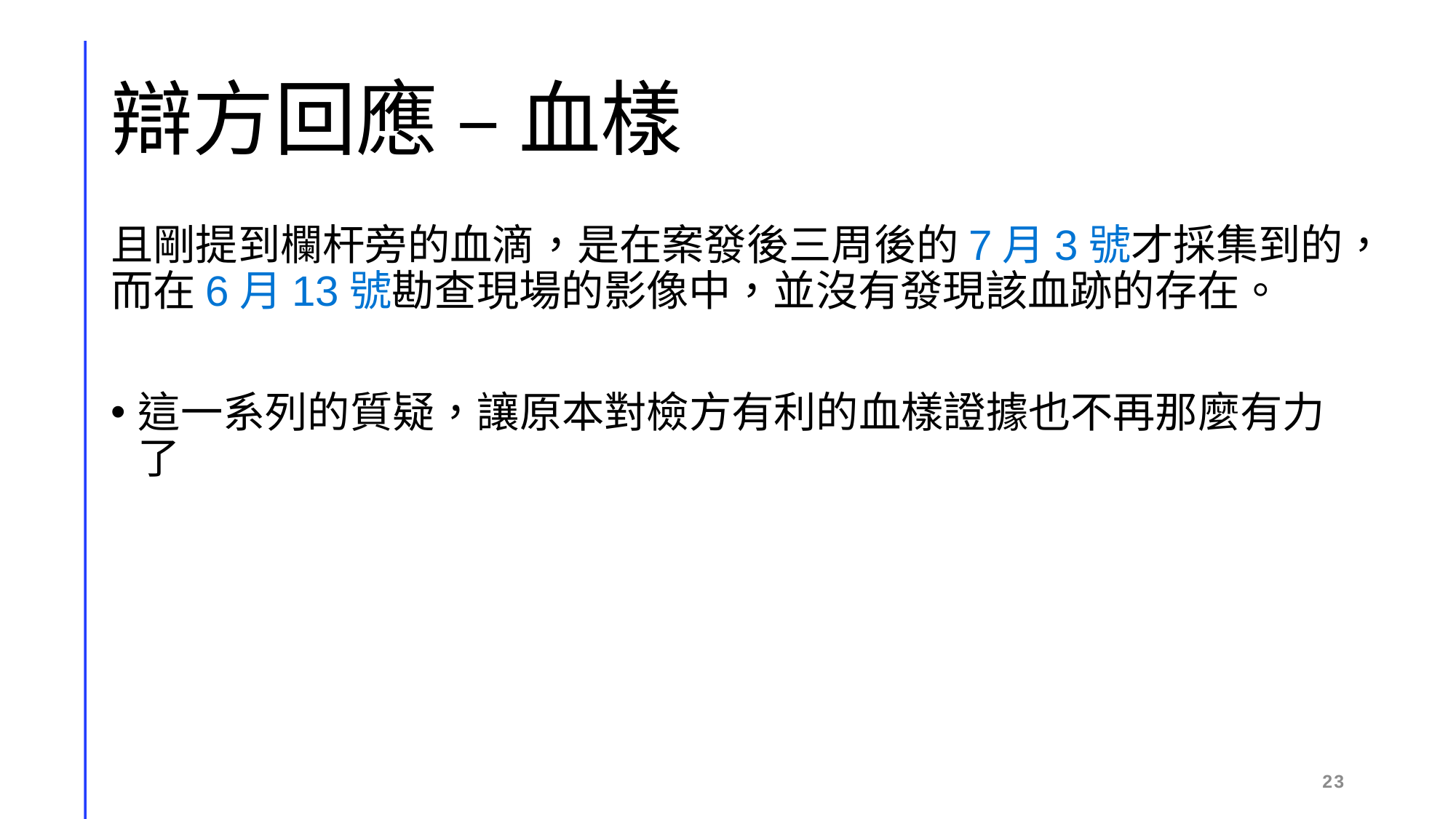

# 辯方回應 – 血樣
且剛提到欄杆旁的血滴，是在案發後三周後的7月3號才採集到的，而在6月13號勘查現場的影像中，並沒有發現該血跡的存在。

這一系列的質疑，讓原本對檢方有利的血樣證據也不再那麼有力了
23